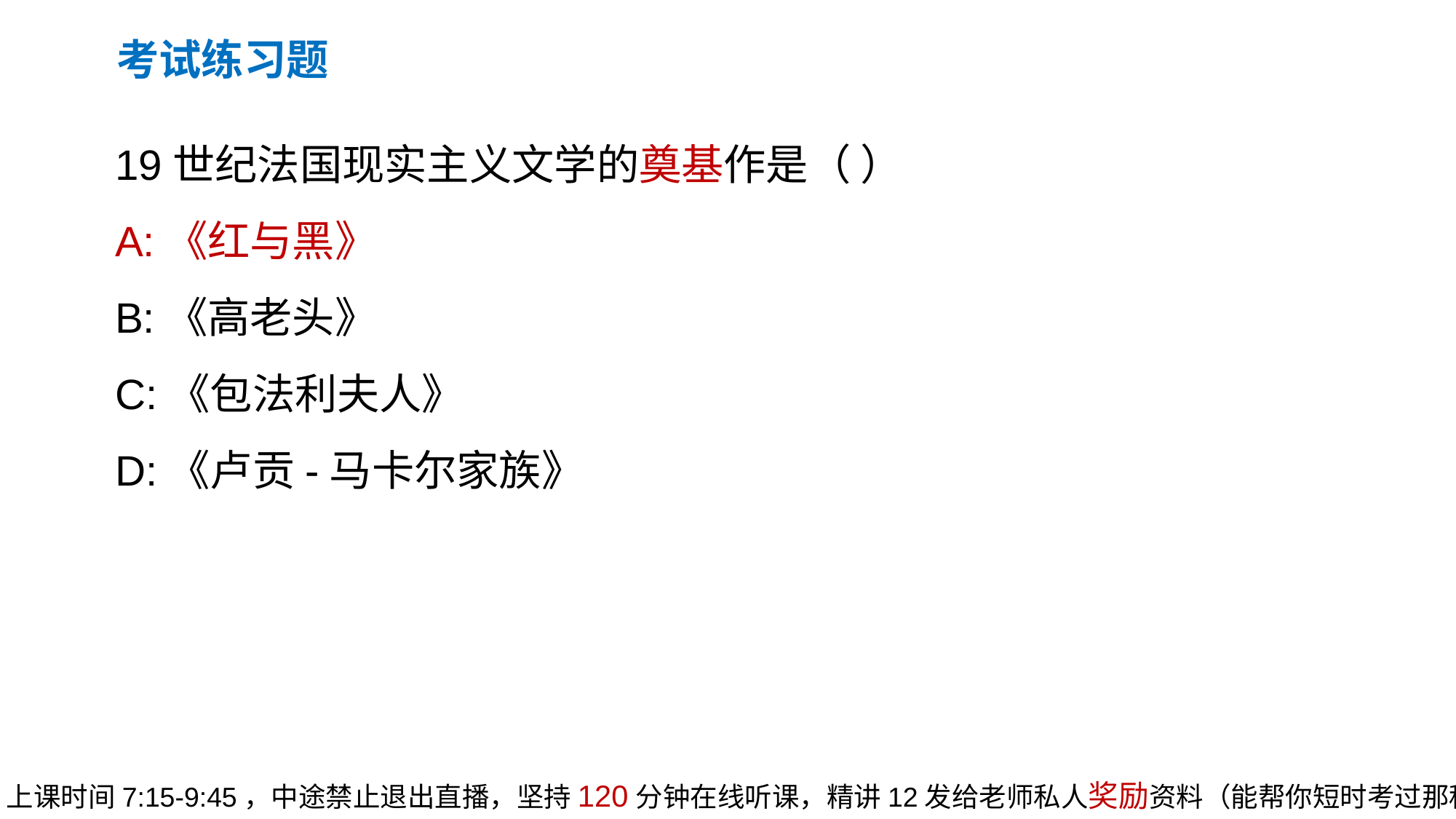

考试练习题
19世纪法国现实主义文学的奠基作是（ ）
A:《红与黑》
B:《高老头》
C:《包法利夫人》
D:《卢贡-马卡尔家族》